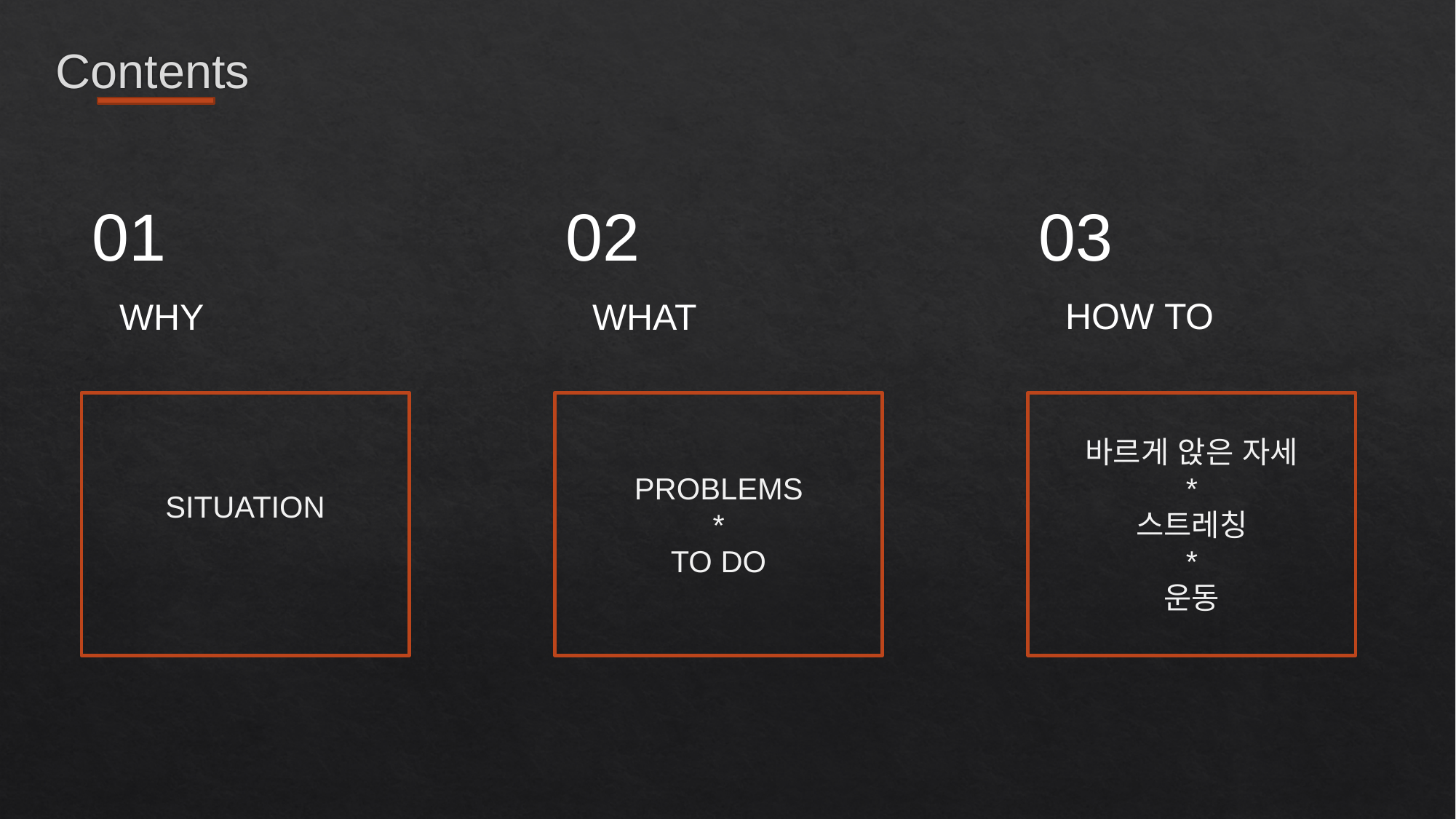

# Contents

03
02
01
HOW TO
WHY
WHAT
SITUATION

PROBLEMS
*
TO DO
바르게 앉은 자세
*
스트레칭
*
운동